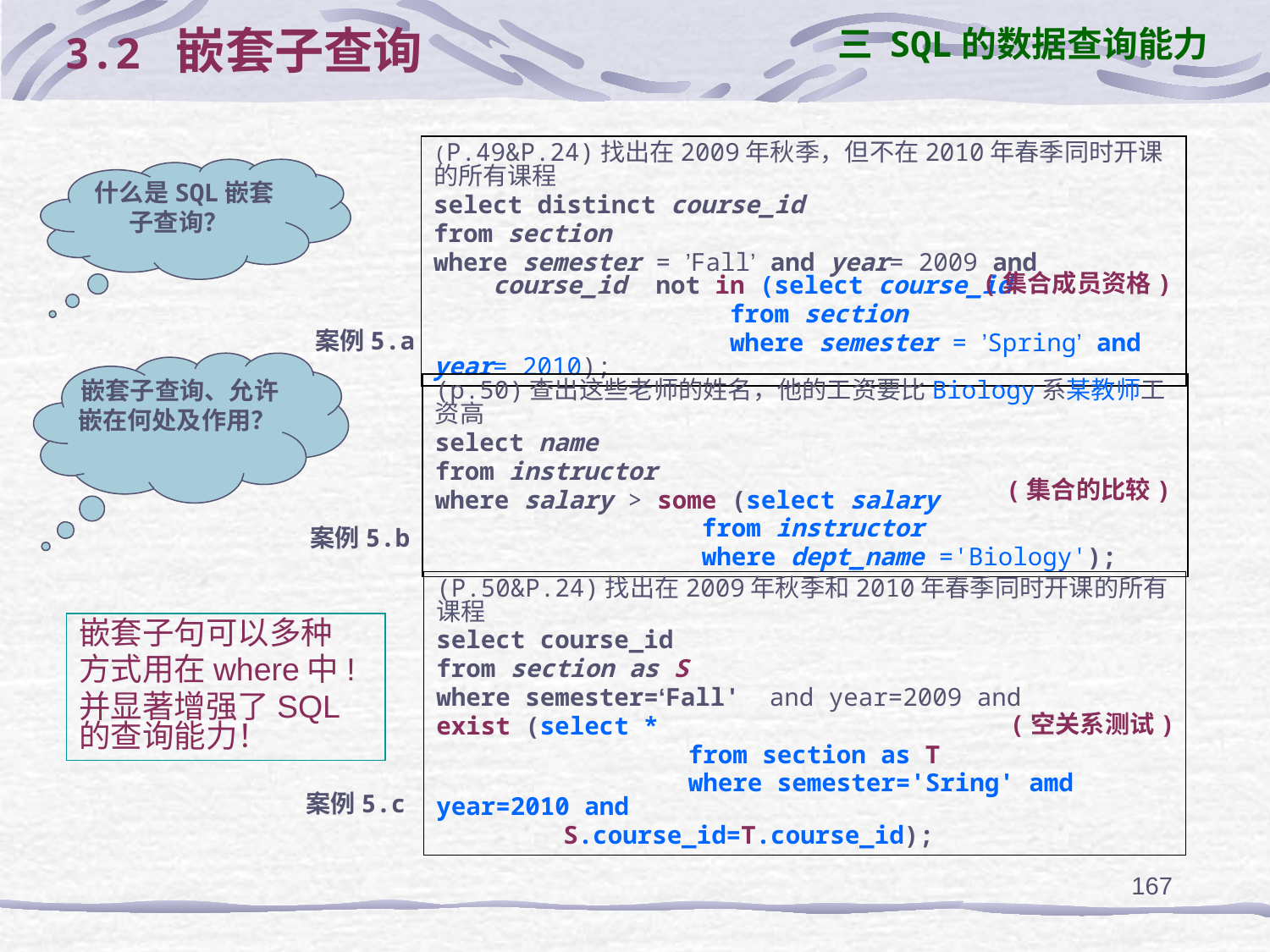

# 3.2 嵌套子查询
三 SQL的数据查询能力
(P.49&P.24)找出在2009年秋季，但不在2010年春季同时开课的所有课程
select distinct course_id
from section
where semester = ’Fall’ and year= 2009 and
    course_id  not in (select course_id
                    from section
                    where semester = ’Spring’ and year= 2010);
(p.50)查出这些老师的姓名，他的工资要比Biology系某教师工资高
select name
from instructor
where salary > some (select salary
                  from instructor
                  where dept_name ='Biology');
(P.50&P.24)找出在2009年秋季和2010年春季同时开课的所有课程
select course_id
from section as S
where semester=‘Fall'  and year=2009 and
exist (select *
                 from section as T
                 where semester='Sring' amd year=2010 and
	S.course_id=T.course_id);
什么是SQL嵌套子查询？
(集合成员资格)
(集合的比较)
(空关系测试)
案例5.a
嵌套子查询、允许嵌在何处及作用？
案例5.b
嵌套子句可以多种
方式用在where中!
并显著增强了SQL的查询能力！
案例5.c
167